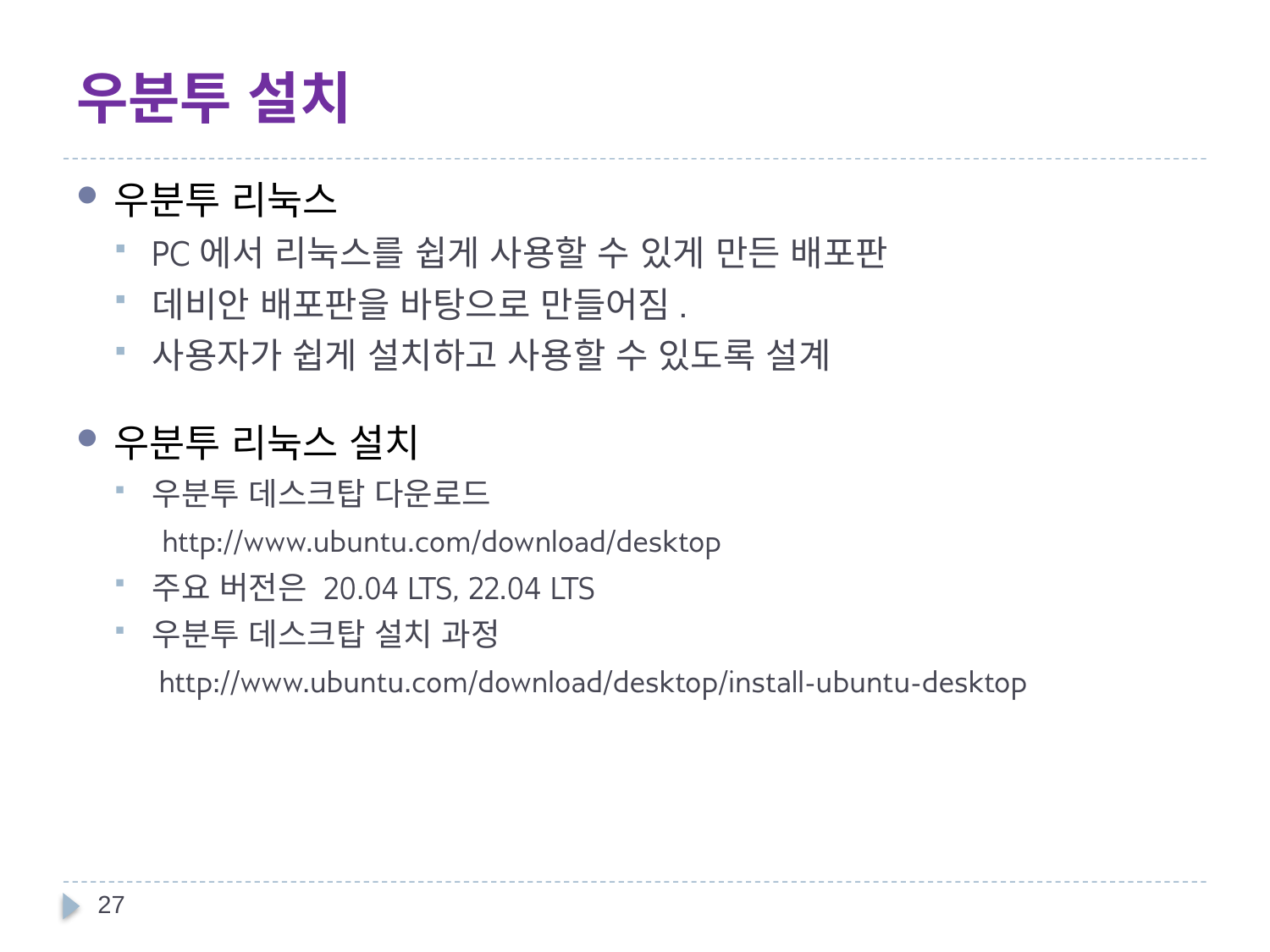

# 우분투 설치
우분투 리눅스
PC에서 리눅스를 쉽게 사용할 수 있게 만든 배포판
데비안 배포판을 바탕으로 만들어짐.
사용자가 쉽게 설치하고 사용할 수 있도록 설계

우분투 리눅스 설치
우분투 데스크탑 다운로드
     http://www.ubuntu.com/download/desktop
주요 버전은 20.04 LTS, 22.04 LTS
우분투 데스크탑 설치 과정
      http://www.ubuntu.com/download/desktop/install-ubuntu-desktop
27